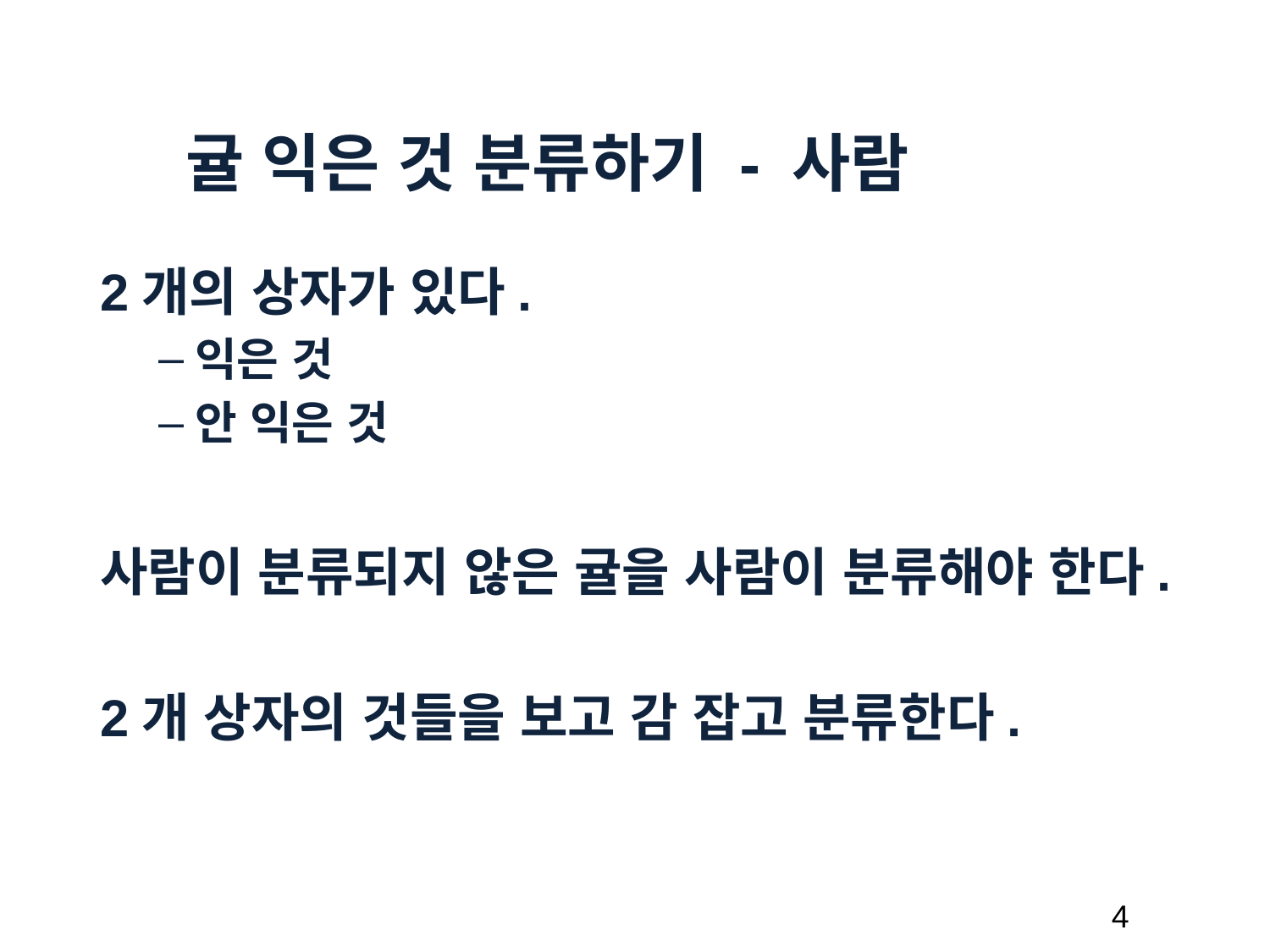

귤 익은 것 분류하기 - 사람
2개의 상자가 있다.
익은 것
안 익은 것

사람이 분류되지 않은 귤을 사람이 분류해야 한다.

2개 상자의 것들을 보고 감 잡고 분류한다.